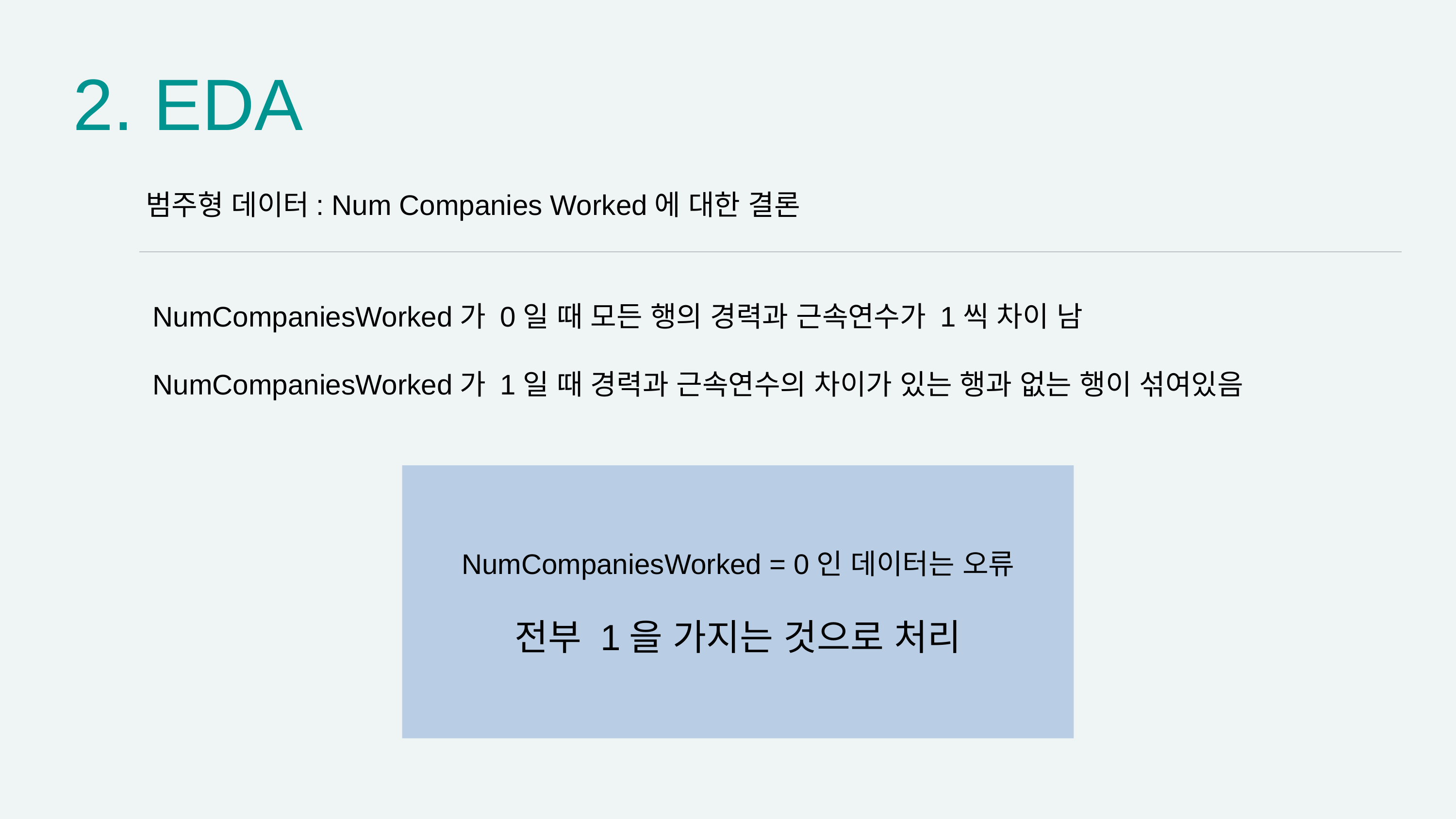

2. EDA
범주형 데이터: Num Companies Worked에 대한 결론

NumCompaniesWorked가 0일 때 모든 행의 경력과 근속연수가 1씩 차이 남

NumCompaniesWorked가 1일 때 경력과 근속연수의 차이가 있는 행과 없는 행이 섞여있음
NumCompaniesWorked = 0인 데이터는 오류

전부 1을 가지는 것으로 처리